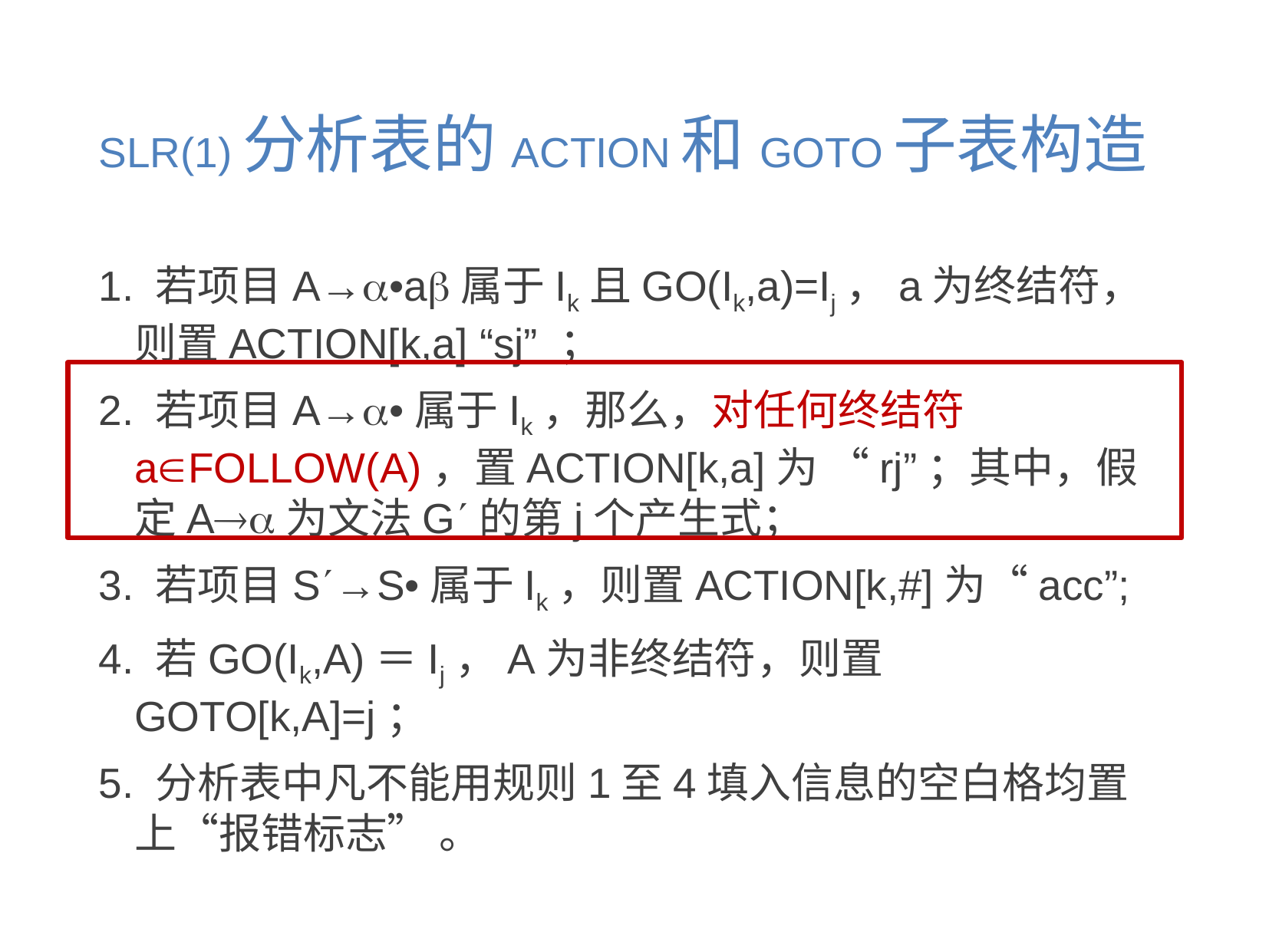

# SLR(1)分析表的ACTION和GOTO子表构造
1. 若项目A→α•aβ属于Ik且GO(Ik,a)=Ij，a为终结符，则置ACTION[k,a] “sj” ；
2. 若项目A→α•属于Ik，那么，对任何终结符a∈FOLLOW(A)，置ACTION[k,a]为 “rj”；其中，假定A→α为文法G′的第j个产生式；
3. 若项目S′→S•属于Ik，则置ACTION[k,#]为“acc”;
4. 若GO(Ik,A)＝Ij，A为非终结符，则置GOTO[k,A]=j；
5. 分析表中凡不能用规则1至4填入信息的空白格均置上“报错标志” 。